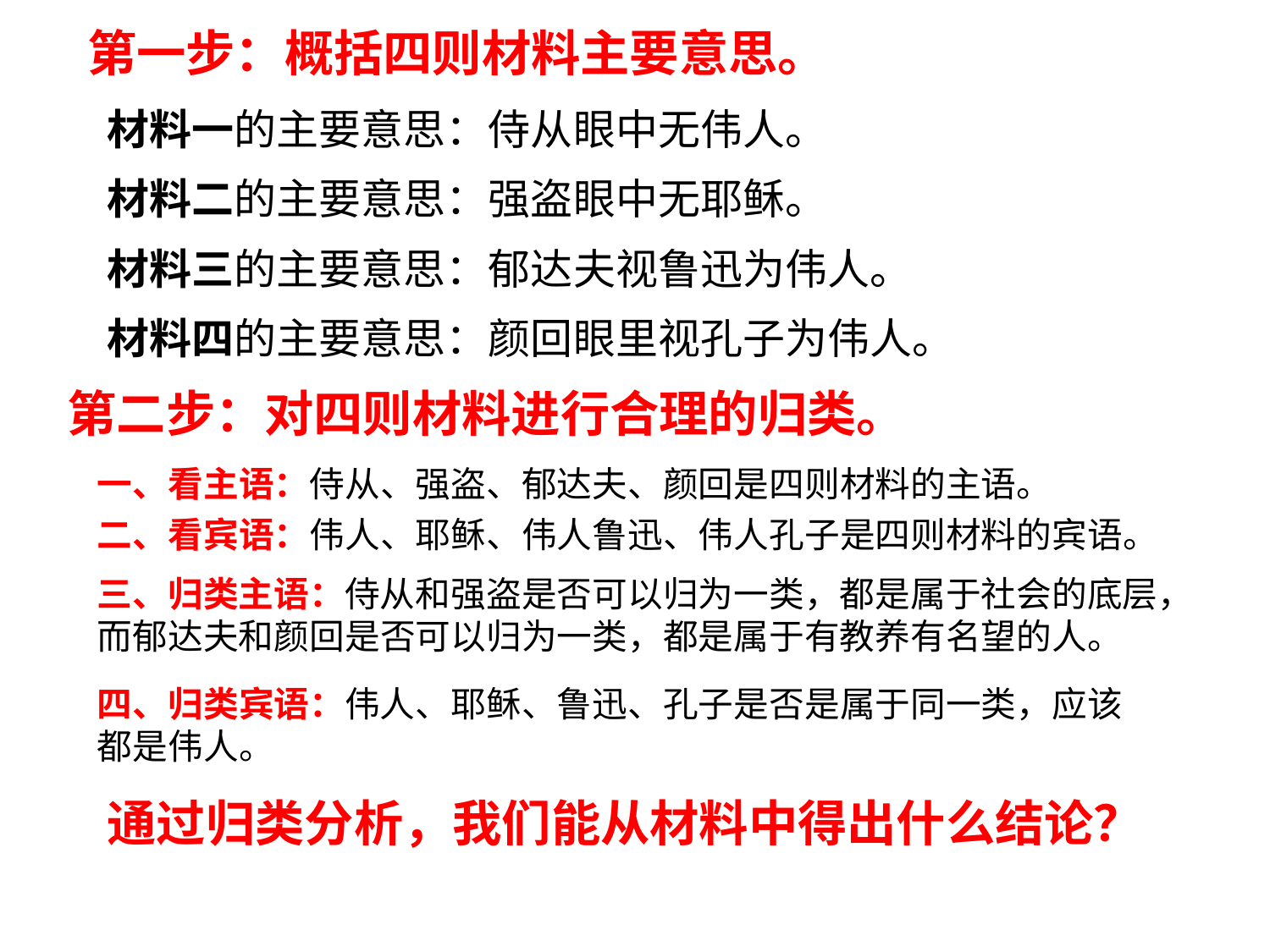

第一步：概括四则材料主要意思。
材料一的主要意思：侍从眼中无伟人。
材料二的主要意思：强盗眼中无耶稣。
材料三的主要意思：郁达夫视鲁迅为伟人。
材料四的主要意思：颜回眼里视孔子为伟人。
第二步：对四则材料进行合理的归类。
一、看主语：侍从、强盗、郁达夫、颜回是四则材料的主语。
二、看宾语：伟人、耶稣、伟人鲁迅、伟人孔子是四则材料的宾语。
三、归类主语：侍从和强盗是否可以归为一类，都是属于社会的底层，而郁达夫和颜回是否可以归为一类，都是属于有教养有名望的人。
四、归类宾语：伟人、耶稣、鲁迅、孔子是否是属于同一类，应该都是伟人。
通过归类分析，我们能从材料中得出什么结论？